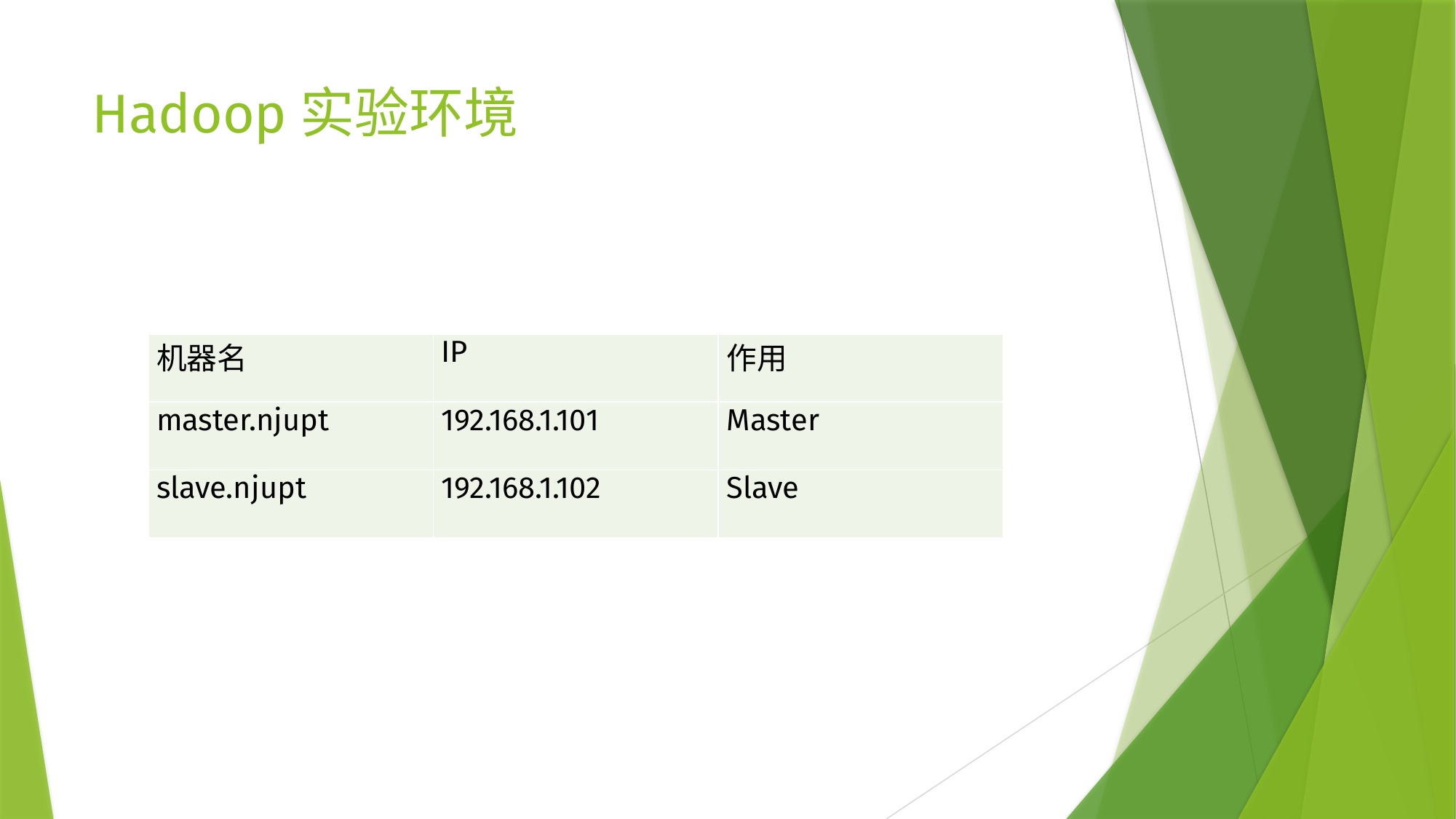

# Hadoop实验环境
| 机器名 | IP | 作用 |
| --- | --- | --- |
| master.njupt | 192.168.1.101 | Master |
| slave.njupt | 192.168.1.102 | Slave |